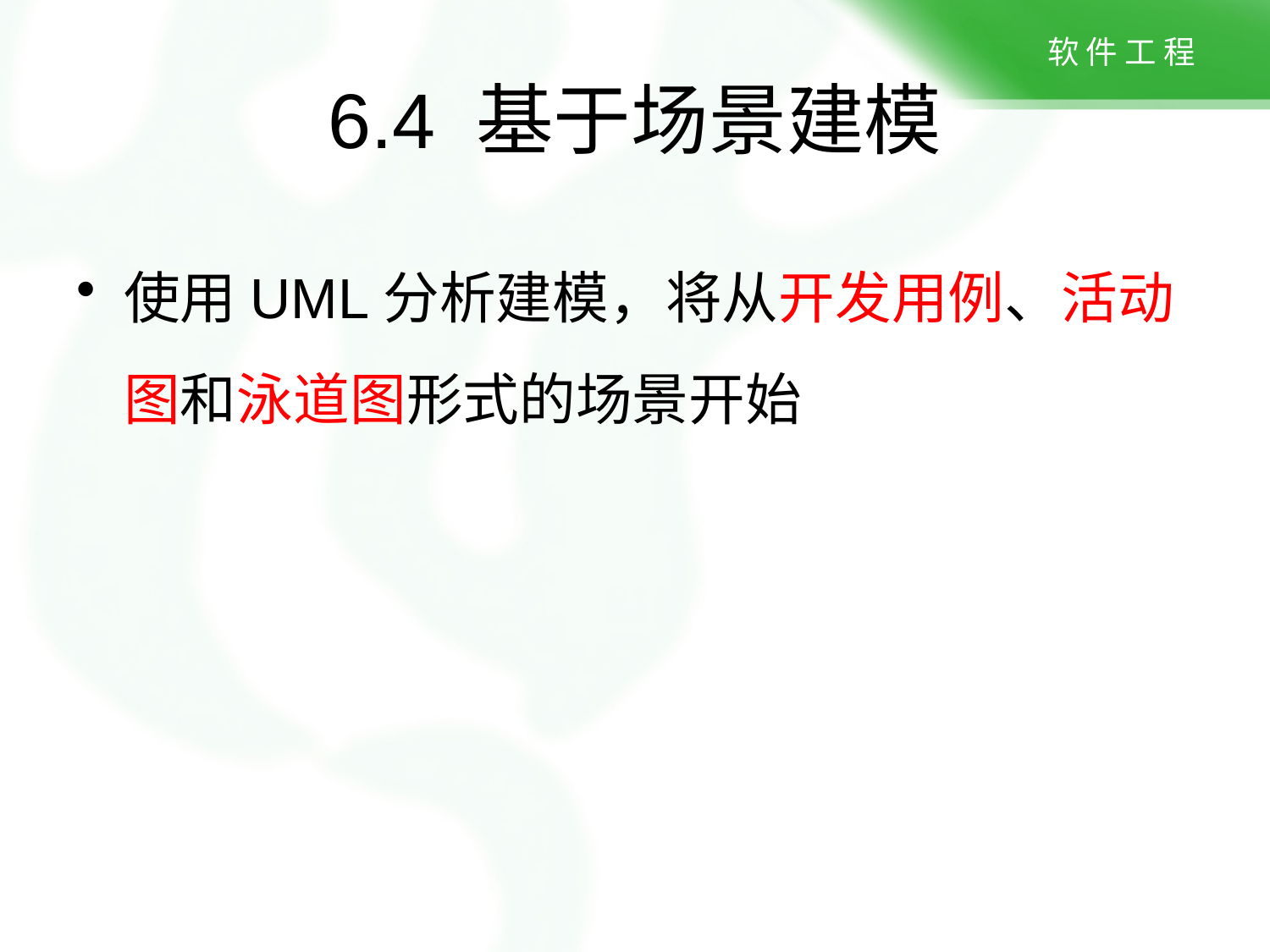

# 6.4 基于场景建模
使用UML分析建模，将从开发用例、活动图和泳道图形式的场景开始